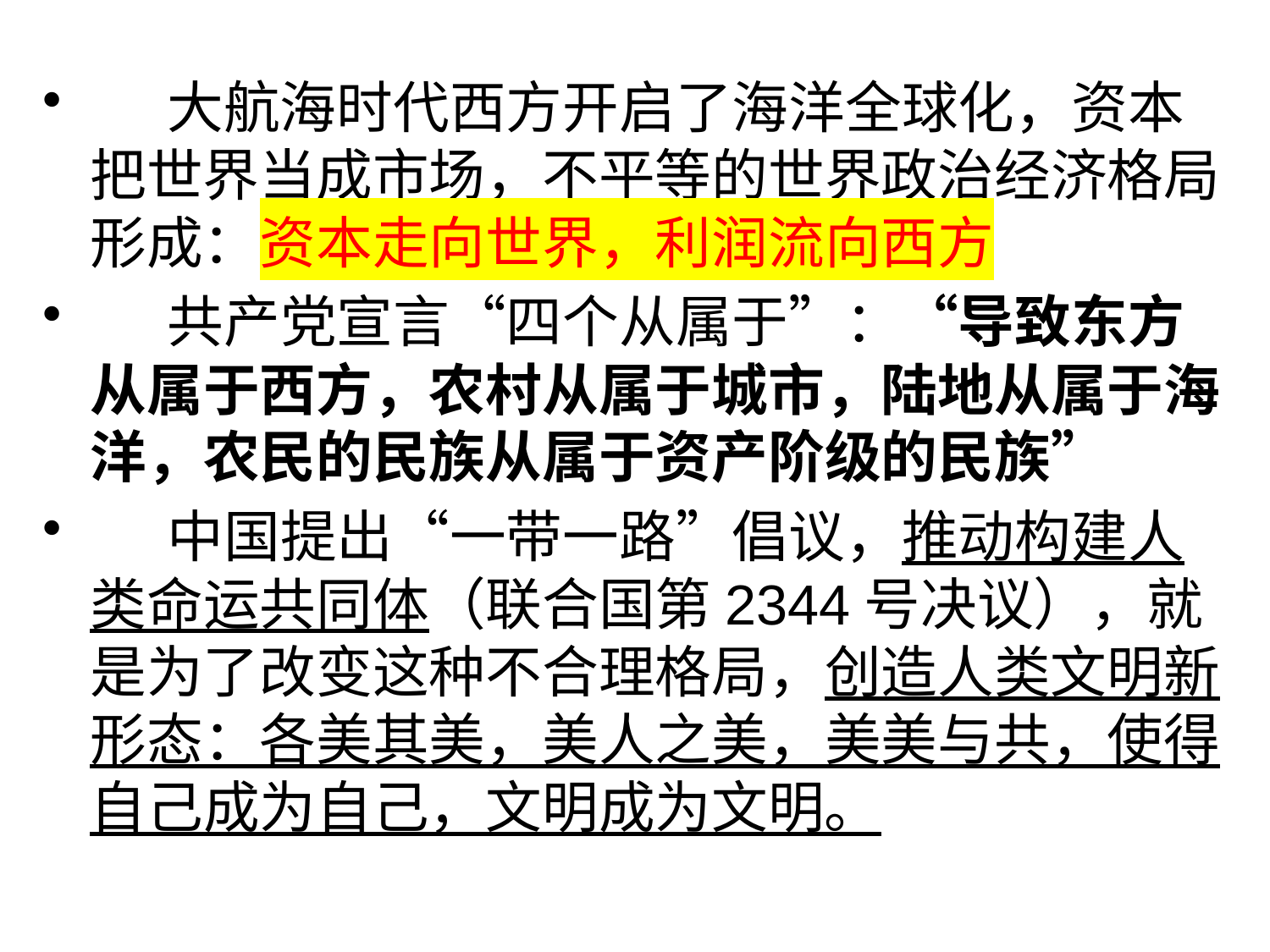

大航海时代西方开启了海洋全球化，资本把世界当成市场，不平等的世界政治经济格局形成：资本走向世界，利润流向西方
     共产党宣言“四个从属于”：“导致东方从属于西方，农村从属于城市，陆地从属于海洋，农民的民族从属于资产阶级的民族”
     中国提出“一带一路”倡议，推动构建人类命运共同体（联合国第2344号决议），就是为了改变这种不合理格局，创造人类文明新形态：各美其美，美人之美，美美与共，使得自己成为自己，文明成为文明。